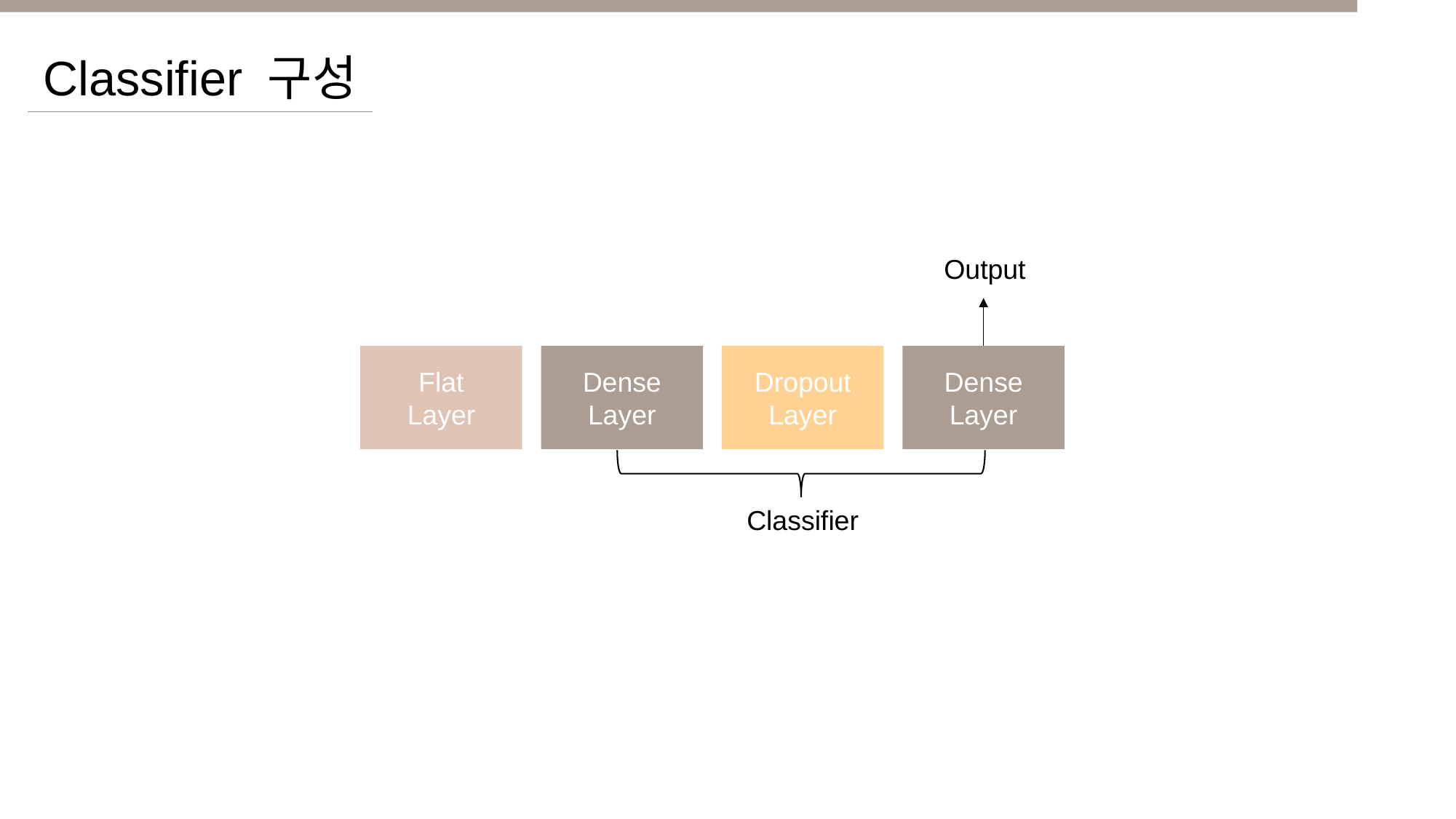

Classifier 구성
Output

Flat
Layer
Dense
Layer
Dropout
Layer
Dense
Layer
Classifier